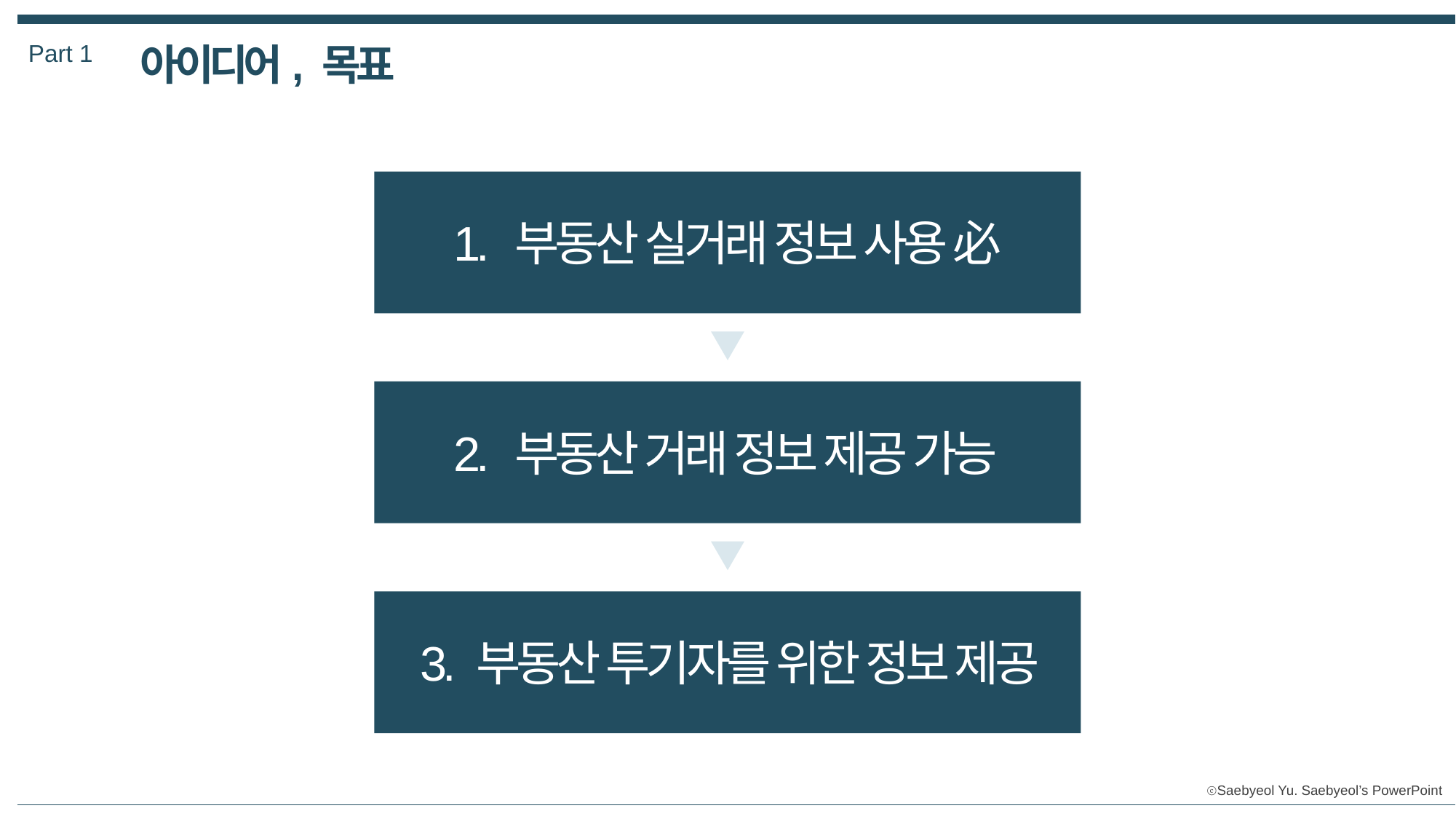

Part 1
아이디어, 목표

1. 부동산 실거래 정보 사용 必

2. 부동산 거래 정보 제공 가능

3. 부동산 투기자를 위한 정보 제공